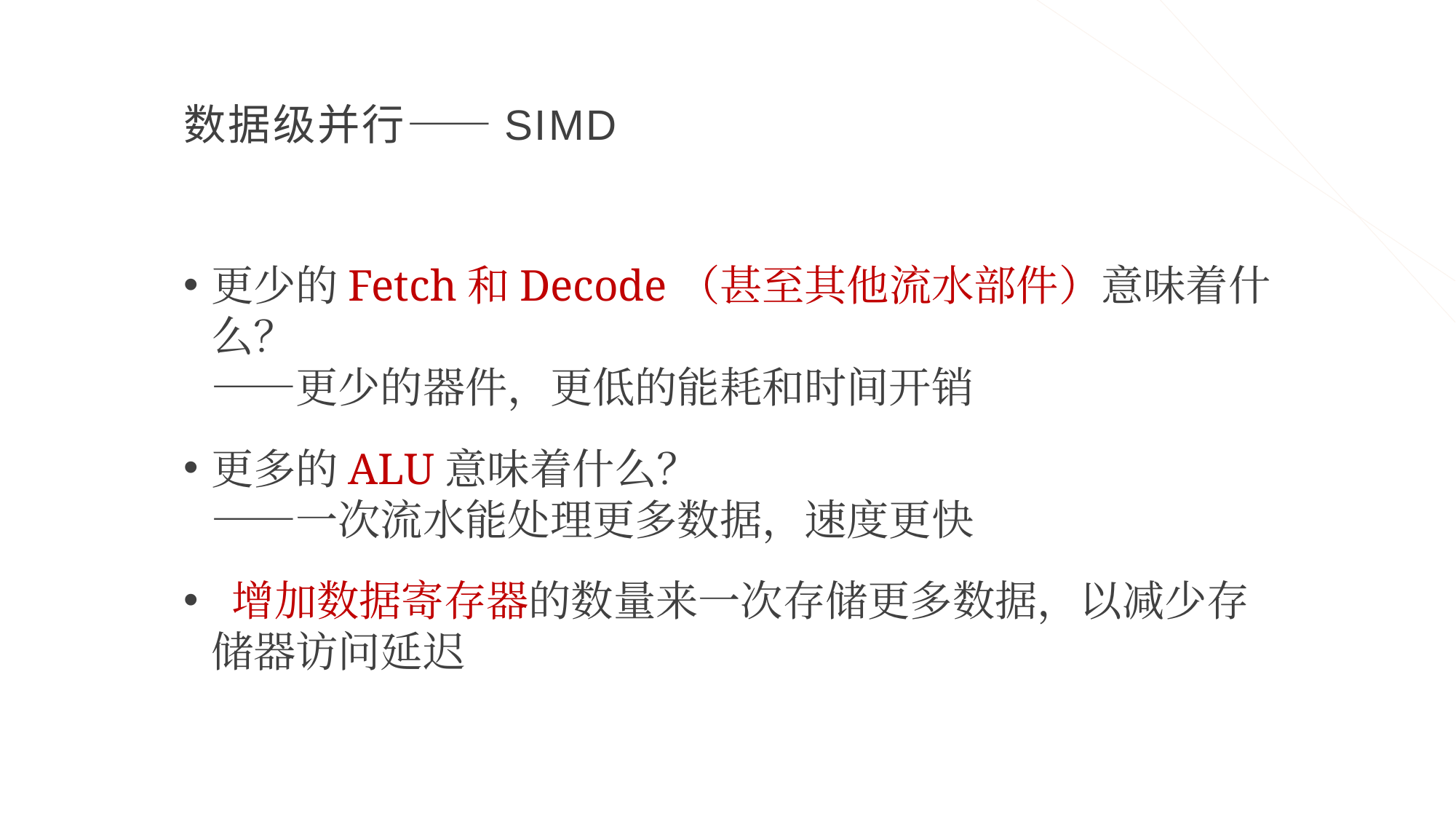

# 数据级并行——SIMD
更少的Fetch和Decode（甚至其他流水部件）意味着什么？
——更少的器件，更低的能耗和时间开销
更多的ALU意味着什么？
——一次流水能处理更多数据，速度更快
 增加数据寄存器的数量来一次存储更多数据，以减少存储器访问延迟